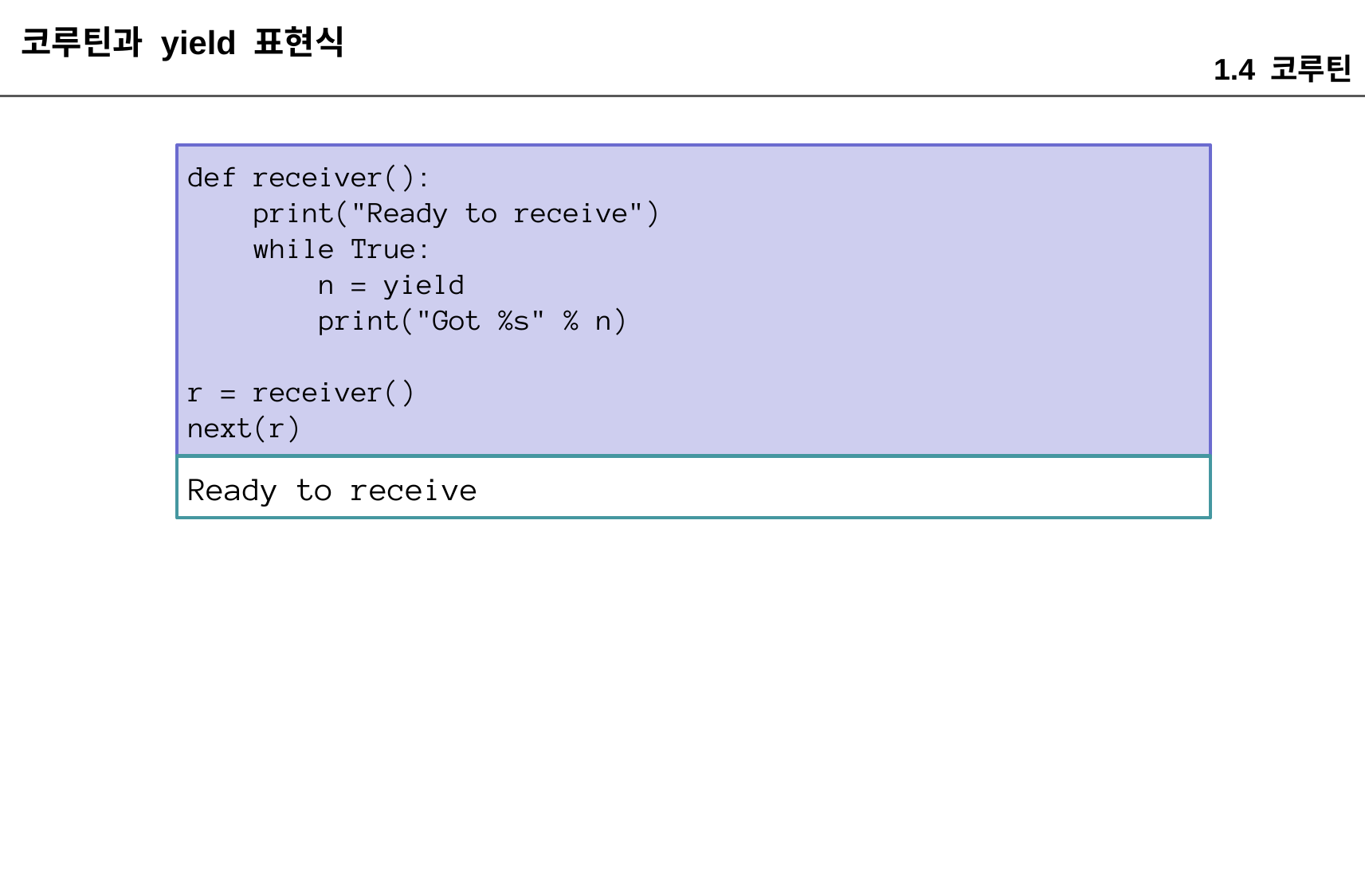

코루틴과 yield 표현식
1.4 코루틴
def receiver():
    print("Ready to receive")
    while True:
        n = yield
        print("Got %s" % n)

r = receiver()
next(r)
Ready to receive